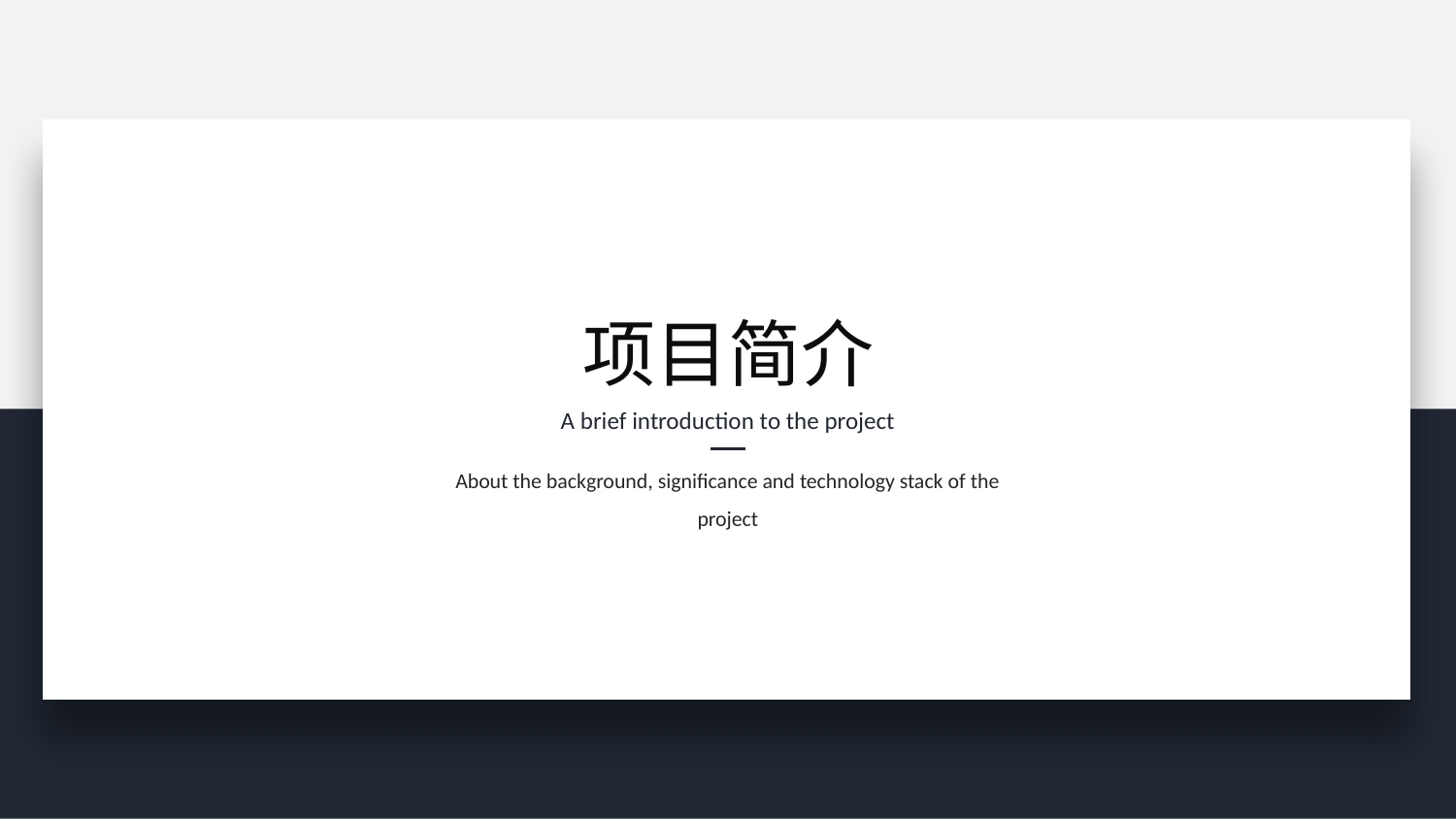

项目简介
A brief introduction to the project

About the background, significance and technology stack of the project